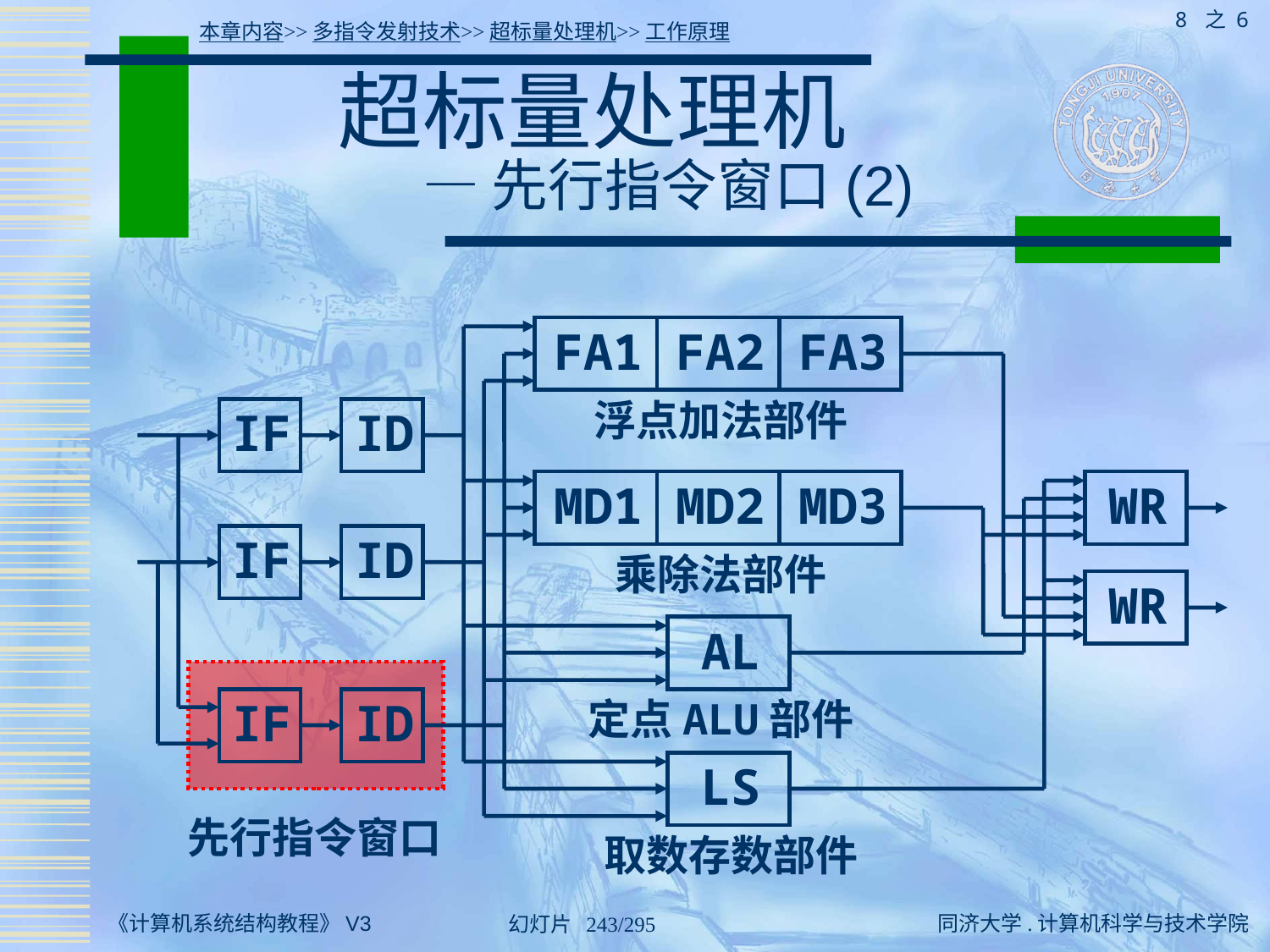

8 之 6
本章内容>>多指令发射技术>>超标量处理机>>工作原理
# 超标量处理机 — 先行指令窗口(2)
FA1
FA2
FA3

浮点加法部件
IF
ID

MD1
MD2
MD3
WR

IF
ID

乘除法部件

WR

AL

IF
ID
定点ALU部件

LS

先行指令窗口

取数存数部件